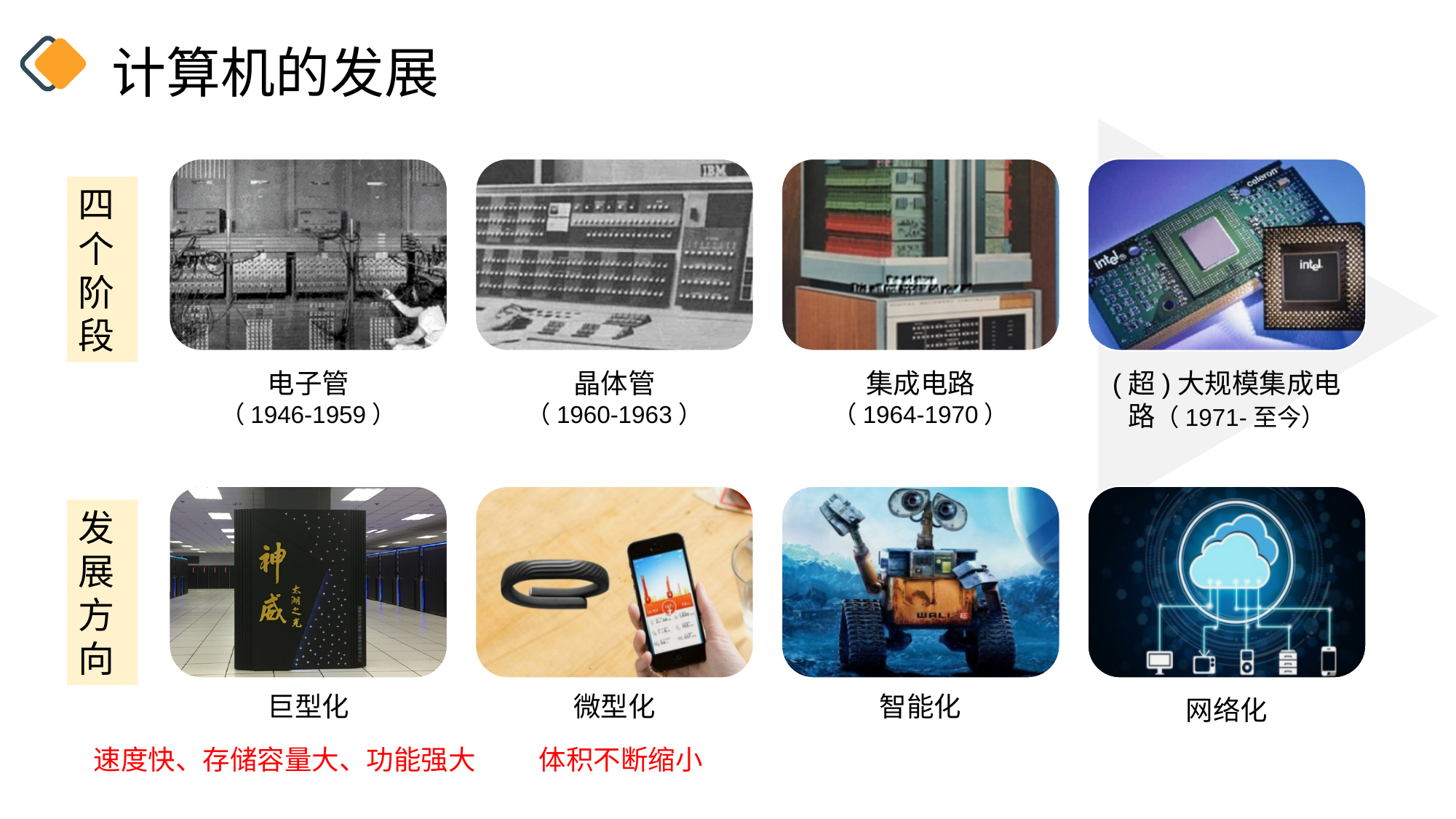

计算机的发展

电子管
（1946-1959）
晶体管
（1960-1963）
集成电路
（1964-1970）
(超)大规模集成电路（1971-至今）
四个阶段
巨型化
微型化
智能化
网络化
发展方向
速度快、存储容量大、功能强大
体积不断缩小